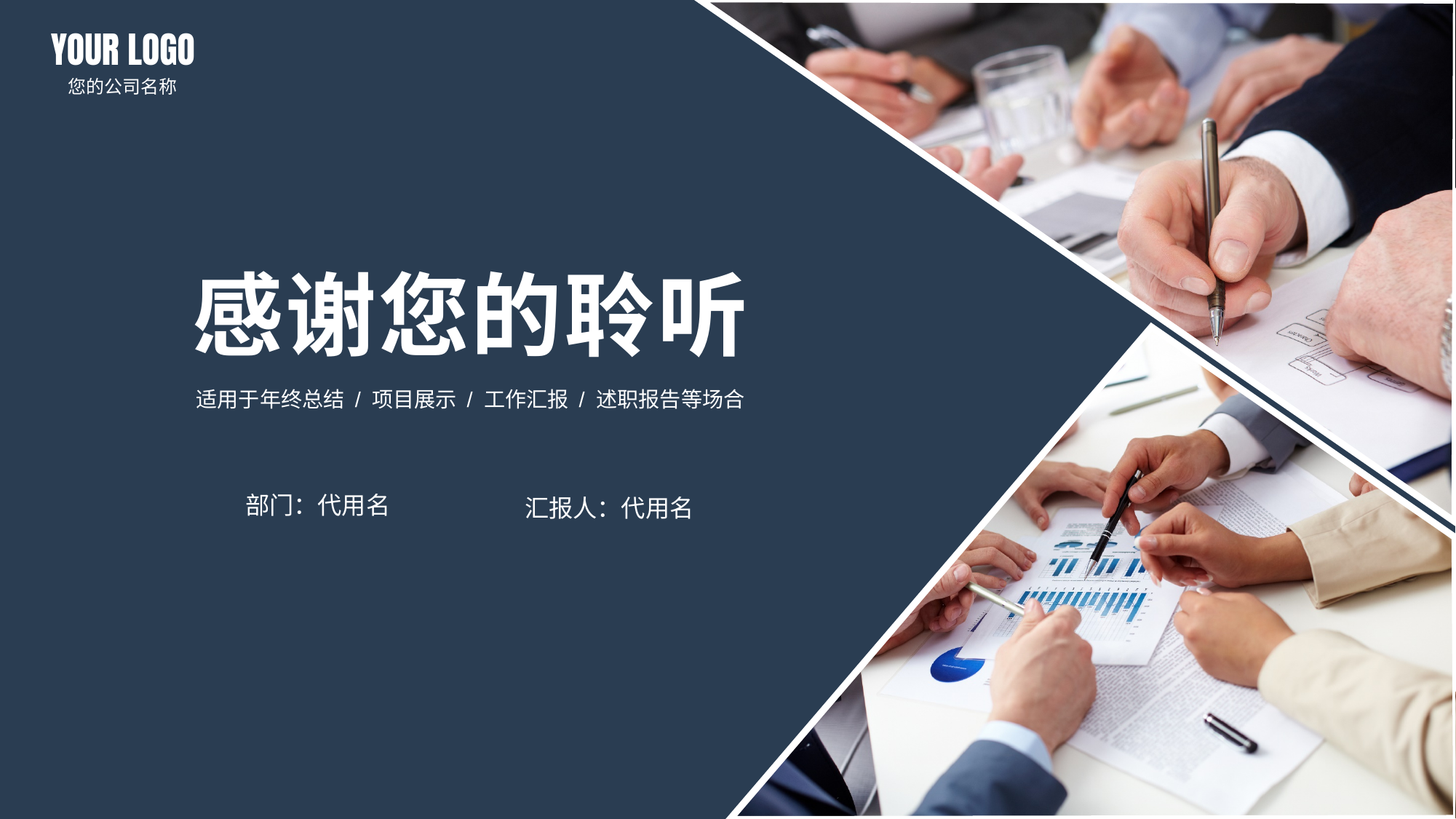

YOUR LOGO
您的公司名称
感谢您的聆听

适用于年终总结 / 项目展示 / 工作汇报 / 述职报告等场合
部门：代用名
汇报人：代用名